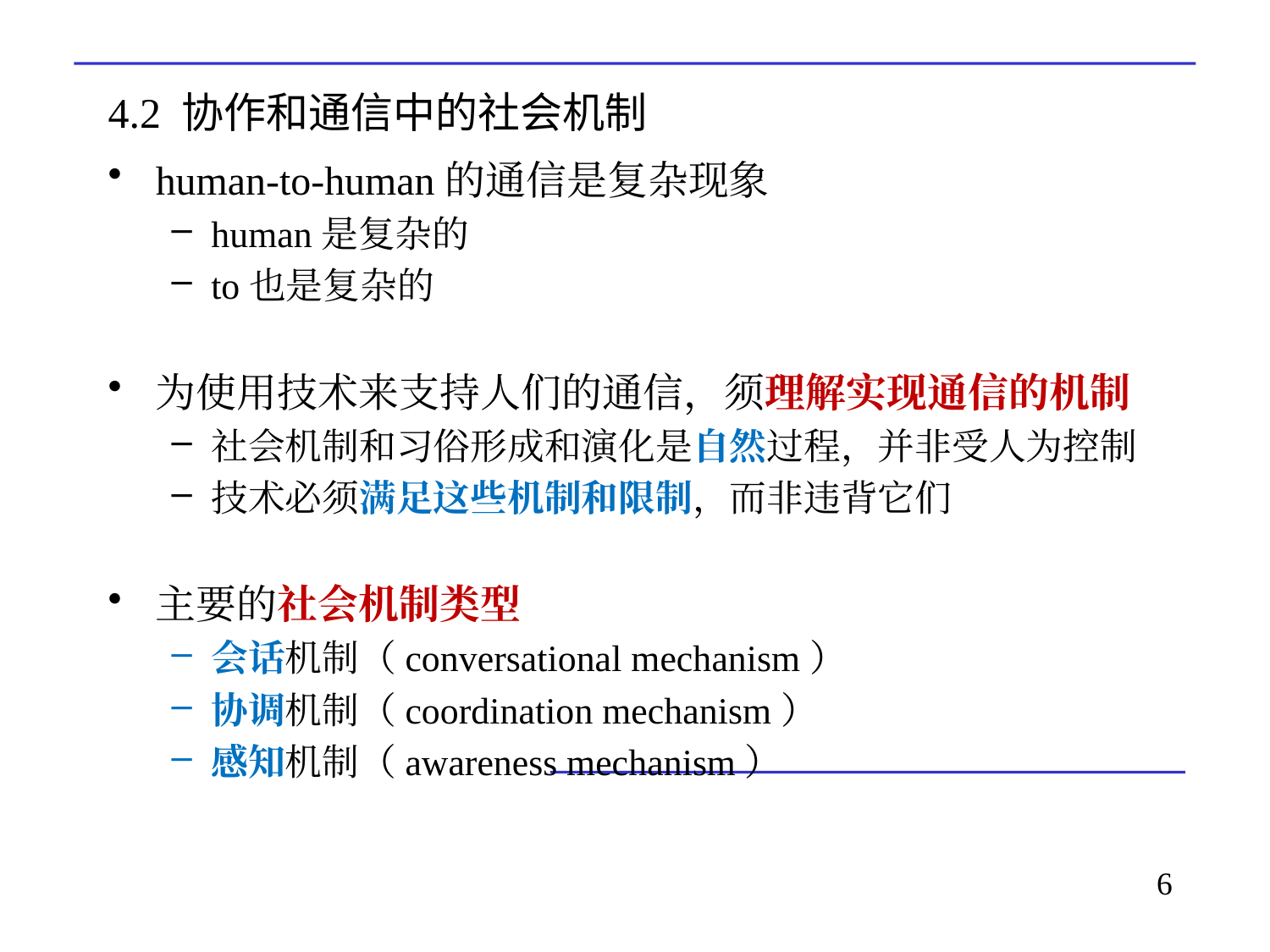

# 4.2 协作和通信中的社会机制
human-to-human的通信是复杂现象
human是复杂的
to也是复杂的

为使用技术来支持人们的通信，须理解实现通信的机制
社会机制和习俗形成和演化是自然过程，并非受人为控制
技术必须满足这些机制和限制，而非违背它们

主要的社会机制类型
会话机制（conversational mechanism）
协调机制（coordination mechanism）
感知机制（awareness mechanism）
6